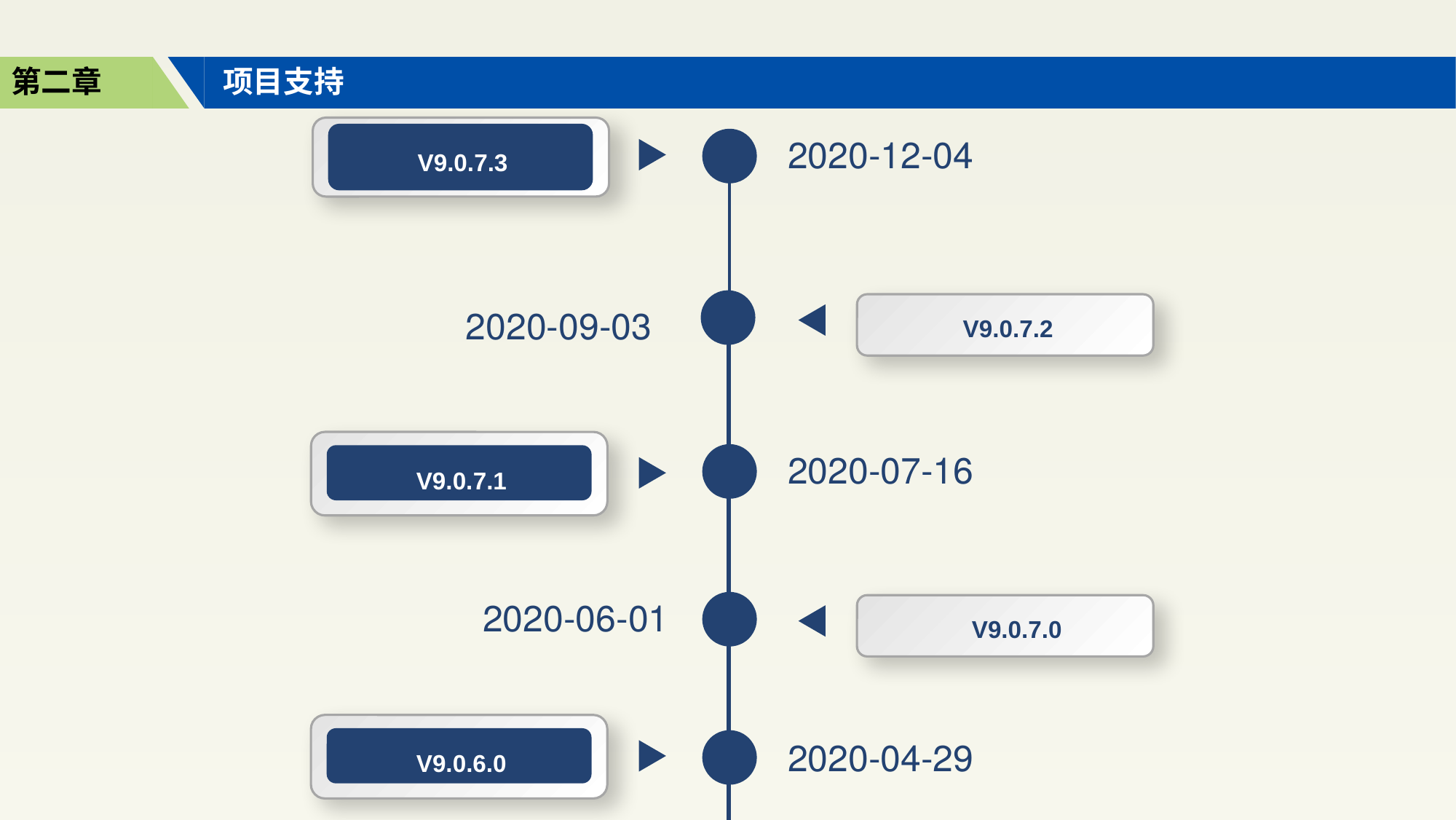

第二章
项目支持

2020-12-04
V9.0.7.3

V9.0.7.2

2020-09-03

2020-07-16
V9.0.7.1

2020-06-01
V9.0.7.0

V9.0.6.0
2020-04-29